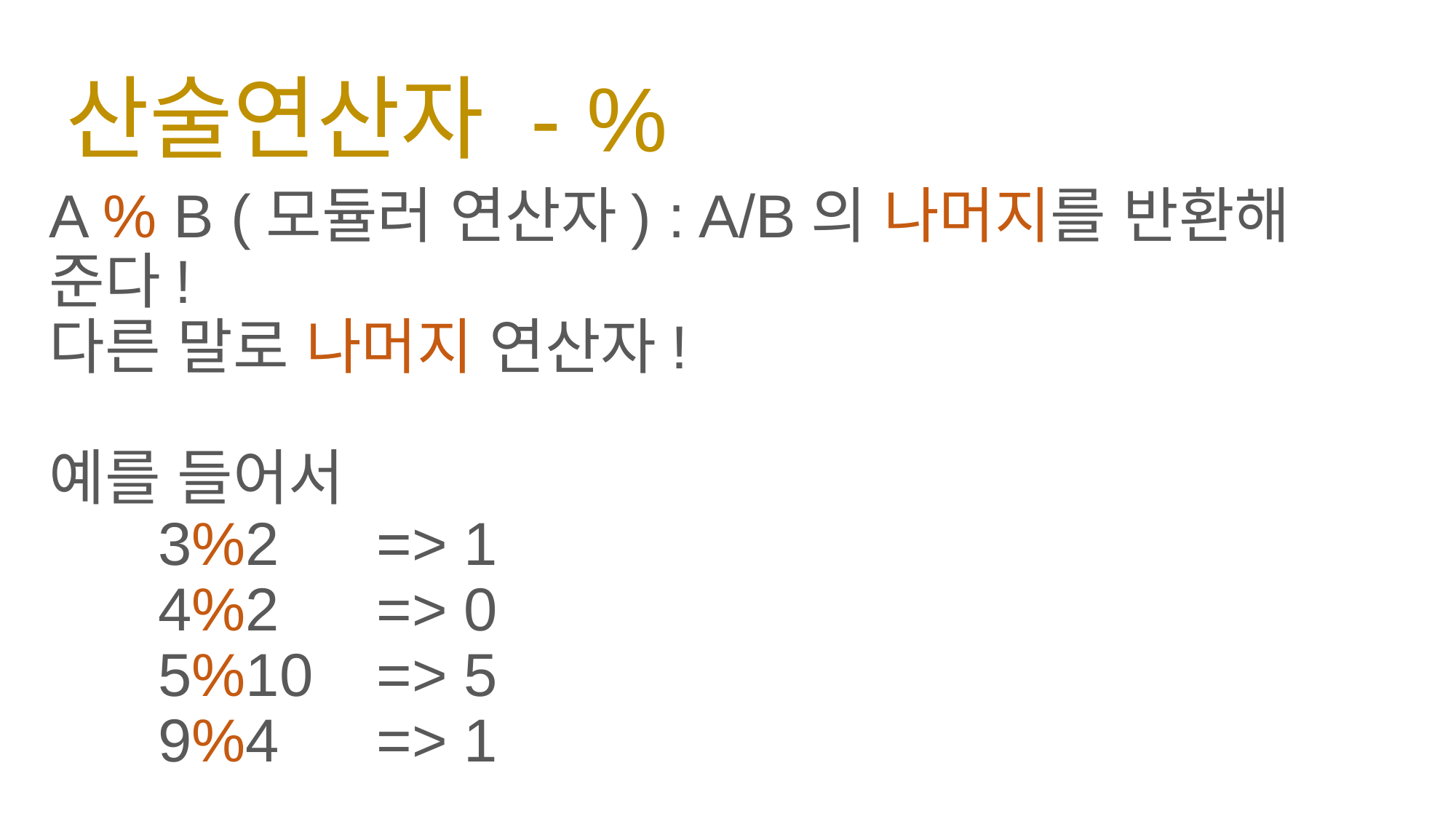

# 산술연산자 - %
A % B (모듈러 연산자) : A/B의 나머지를 반환해 준다!
다른 말로 나머지 연산자!

예를 들어서
	3%2 	=> 1
	4%2 	=> 0
	5%10 	=> 5
	9%4 	=> 1